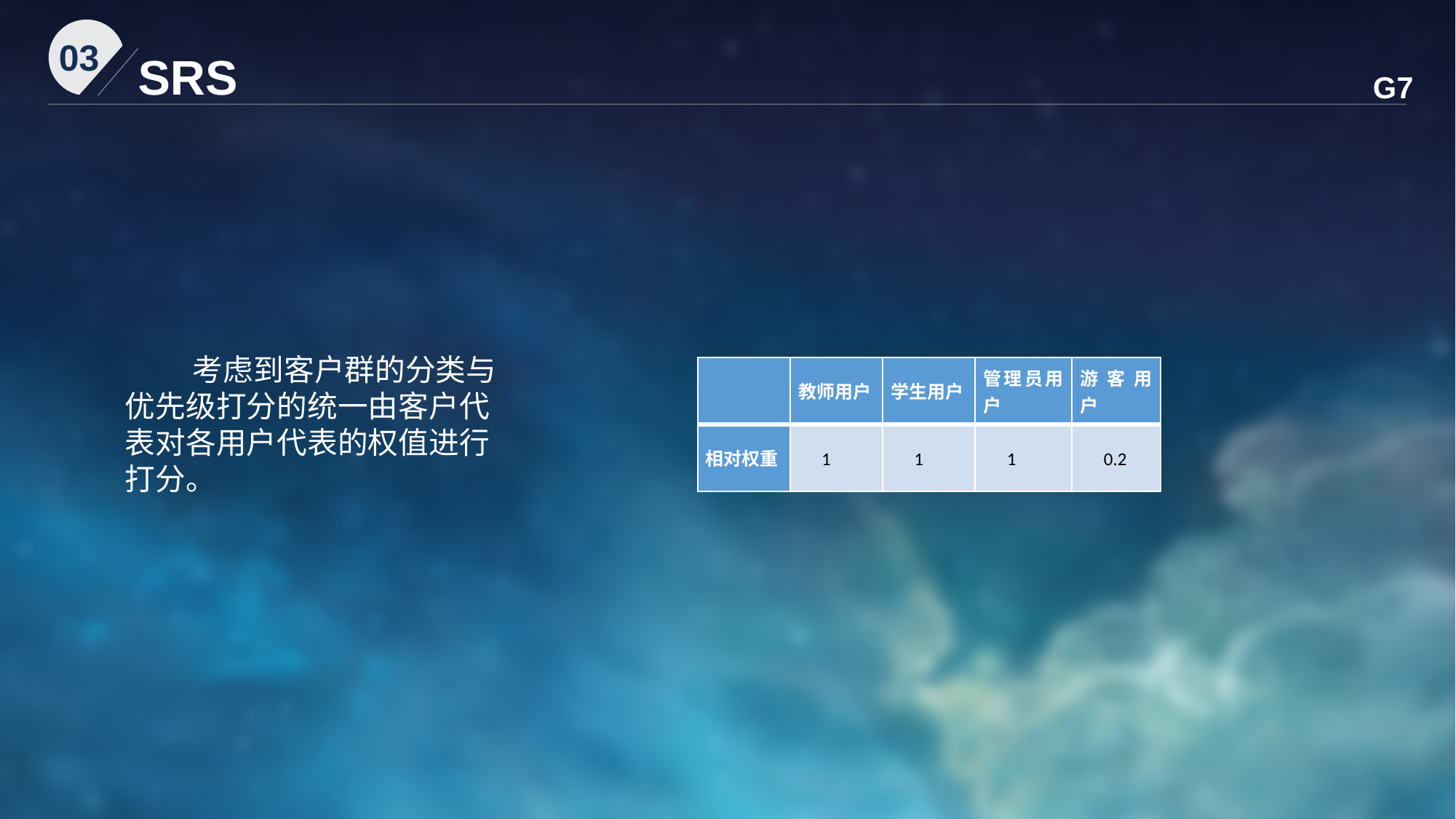

03
SRS
G7
         考虑到客户群的分类与优先级打分的统一由客户代表对各用户代表的权值进行打分。
|  | 教师用户 | 学生用户 | 管理员用户 | 游客用户 |
| --- | --- | --- | --- | --- |
| 相对权重 | 1 | 1 | 1 | 0.2 |